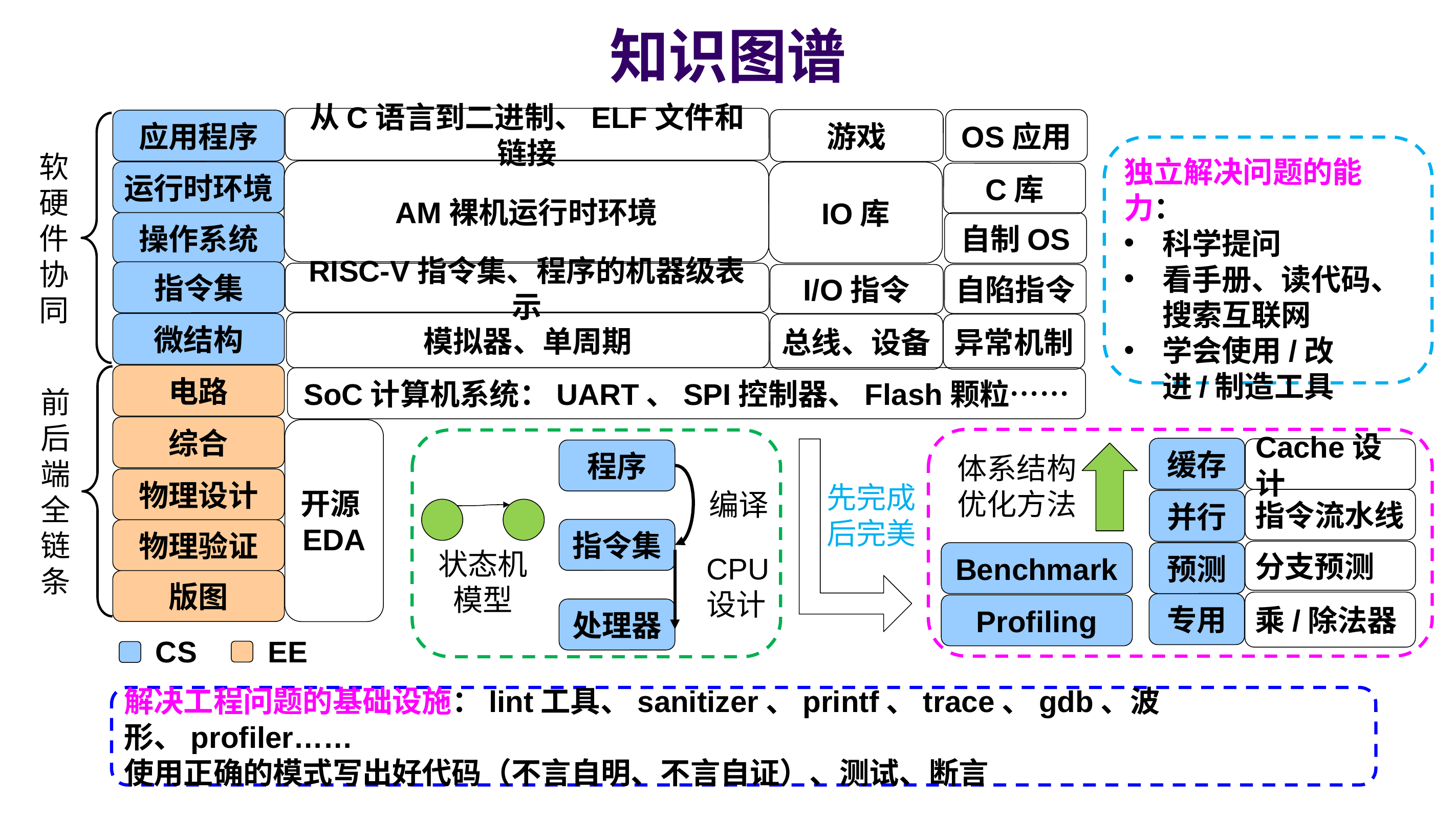

# 知识图谱
从C语言到二进制、ELF文件和链接
游戏
OS应用
应用程序

独立解决问题的能力：
科学提问
看手册、读代码、搜索互联网
学会使用/改进/制造工具
软
硬
件
协
同
AM裸机运行时环境
运行时环境
IO库
C库
操作系统
自制OS
指令集
RISC-V指令集、程序的机器级表示
I/O指令
自陷指令
模拟器、单周期
微结构
总线、设备
异常机制
电路

SoC计算机系统：UART、SPI控制器、Flash颗粒……
前后端全链条
综合
开源EDA

缓存
Cache设计

体系结构
优化方法
指令流水线
并行
分支预测
预测
Benchmark
乘/除法器
专用
Profiling

程序
编译

状态机
模型
指令集
CPU
设计
处理器
物理设计
先完成
后完美

物理验证
版图
CS
EE

解决工程问题的基础设施：lint工具、sanitizer、printf、trace、gdb、波形、profiler……
使用正确的模式写出好代码（不言自明、不言自证）、测试、断言